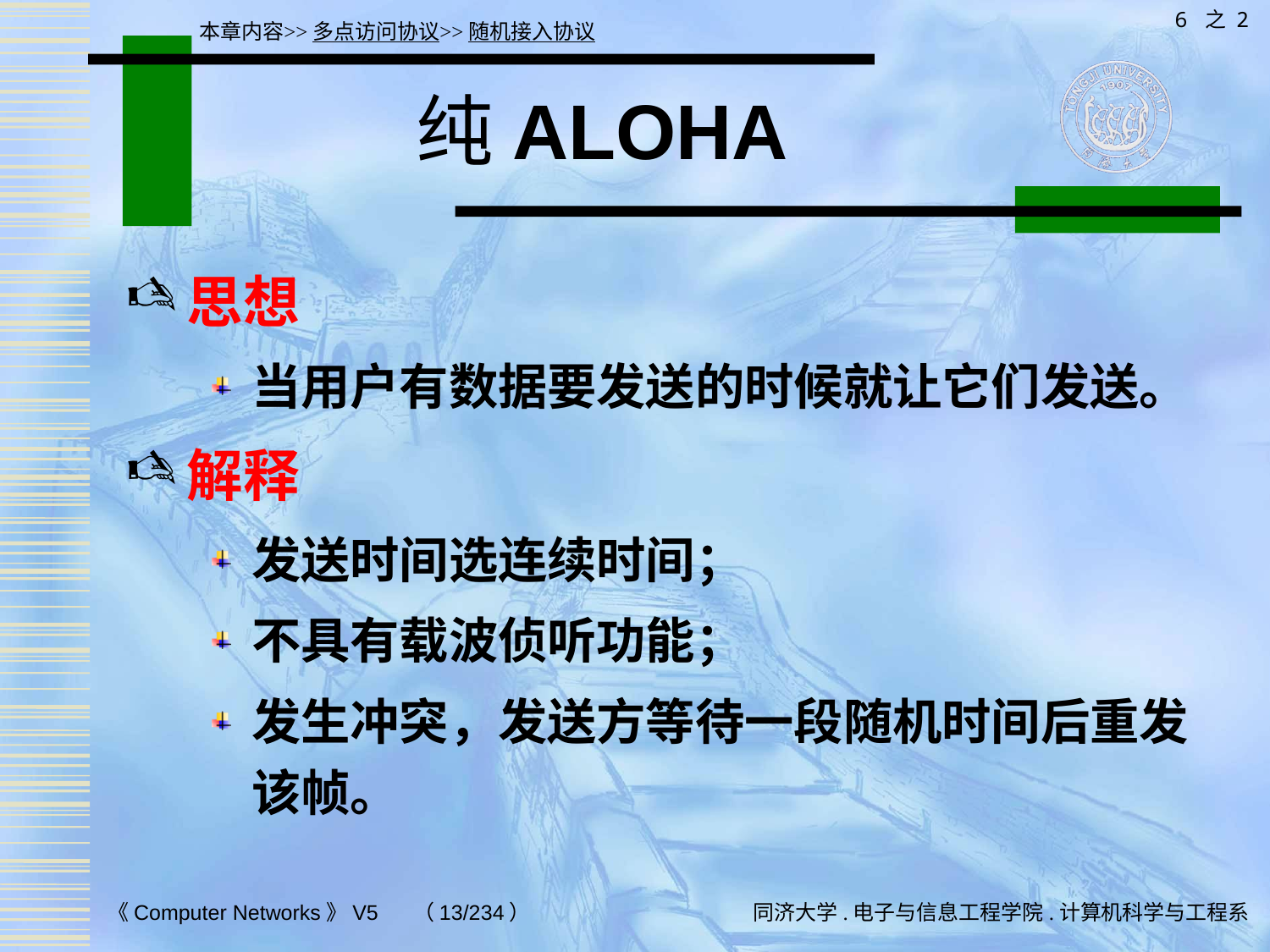

6 之 2
本章内容>>多点访问协议>>随机接入协议
# 纯ALOHA
思想
当用户有数据要发送的时候就让它们发送。
解释
发送时间选连续时间；
不具有载波侦听功能；
发生冲突，发送方等待一段随机时间后重发该帧。